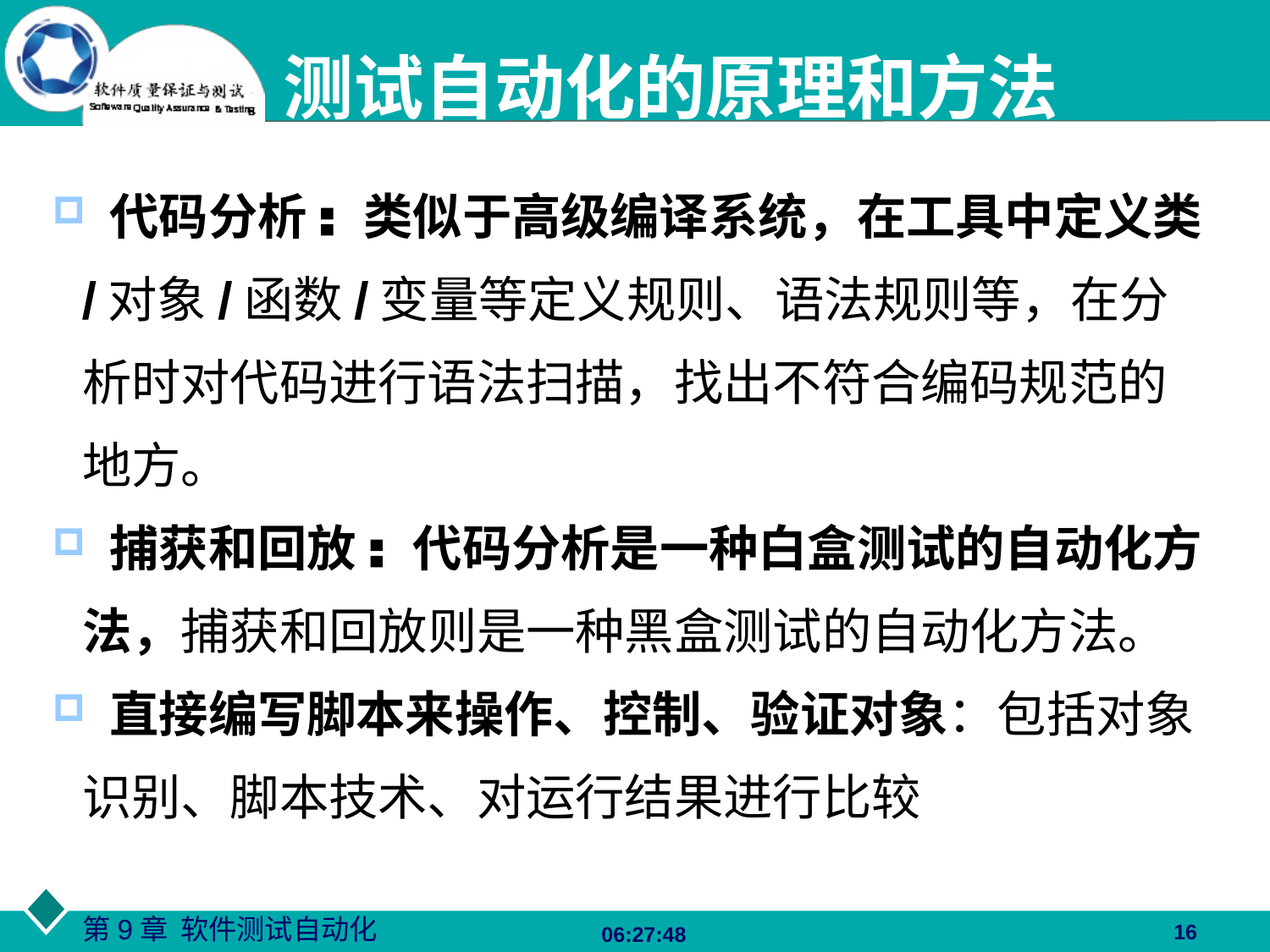

测试自动化的原理和方法
 代码分析: 类似于高级编译系统，在工具中定义类/对象/函数/变量等定义规则、语法规则等，在分析时对代码进行语法扫描，找出不符合编码规范的地方。
 捕获和回放: 代码分析是一种白盒测试的自动化方法，捕获和回放则是一种黑盒测试的自动化方法。
 直接编写脚本来操作、控制、验证对象：包括对象识别、脚本技术、对运行结果进行比较
16
06:27:48